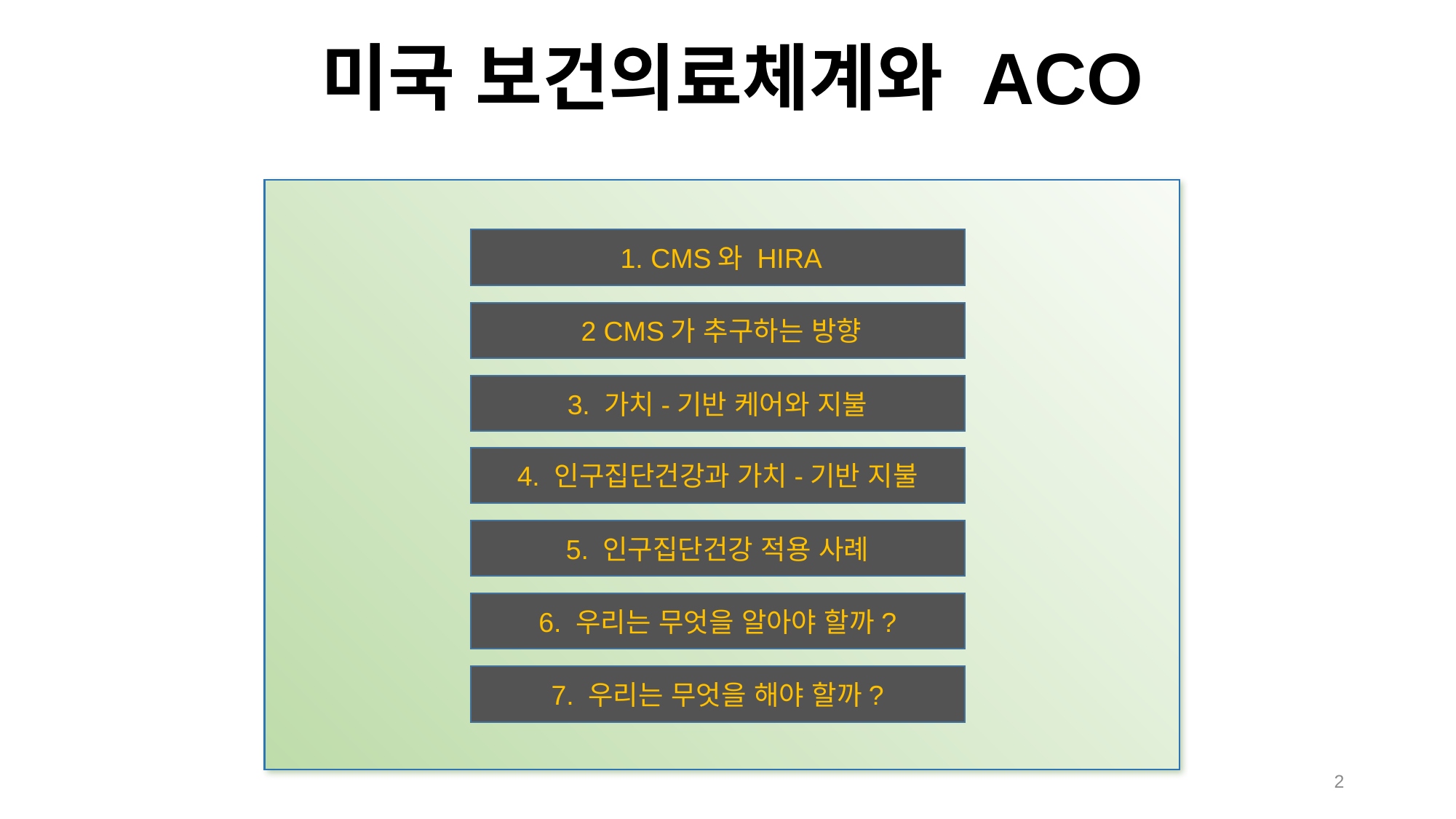

# 미국 보건의료체계와 ACO

 1. CMS와 HIRA
 2 CMS가 추구하는 방향
3. 가치-기반 케어와 지불
4. 인구집단건강과 가치-기반 지불
5. 인구집단건강 적용 사례
6. 우리는 무엇을 알아야 할까?
7. 우리는 무엇을 해야 할까?
2